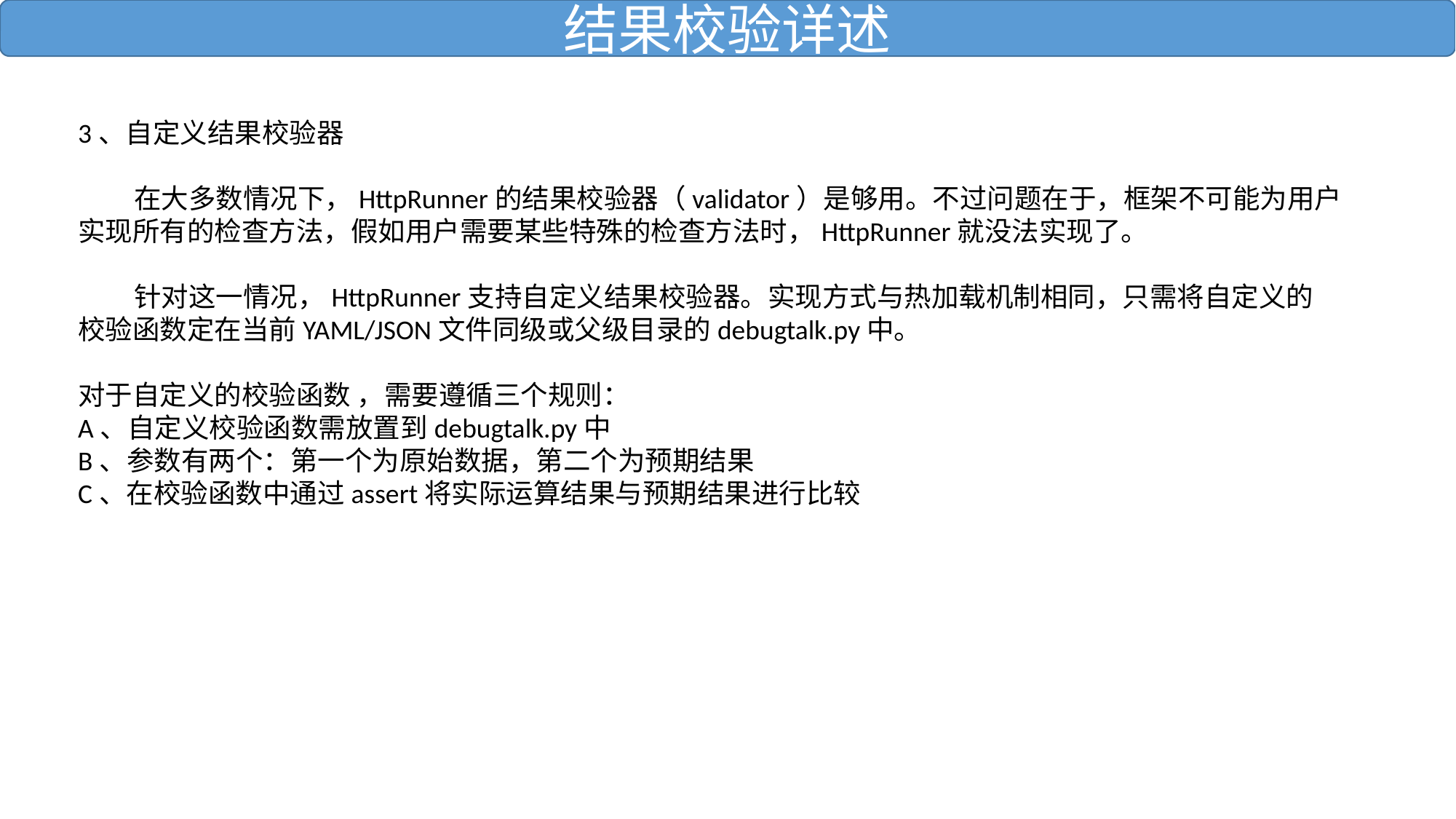

结果校验详述
3、自定义结果校验器

        在大多数情况下，HttpRunner的结果校验器（validator）是够用。不过问题在于，框架不可能为用户
实现所有的检查方法，假如用户需要某些特殊的检查方法时，HttpRunner就没法实现了。

        针对这一情况，HttpRunner支持自定义结果校验器。实现方式与热加载机制相同，只需将自定义的
校验函数定在当前YAML/JSON文件同级或父级目录的debugtalk.py中。

对于自定义的校验函数 ，需要遵循三个规则：
A、自定义校验函数需放置到debugtalk.py中
B、参数有两个：第一个为原始数据，第二个为预期结果
C、在校验函数中通过assert将实际运算结果与预期结果进行比较